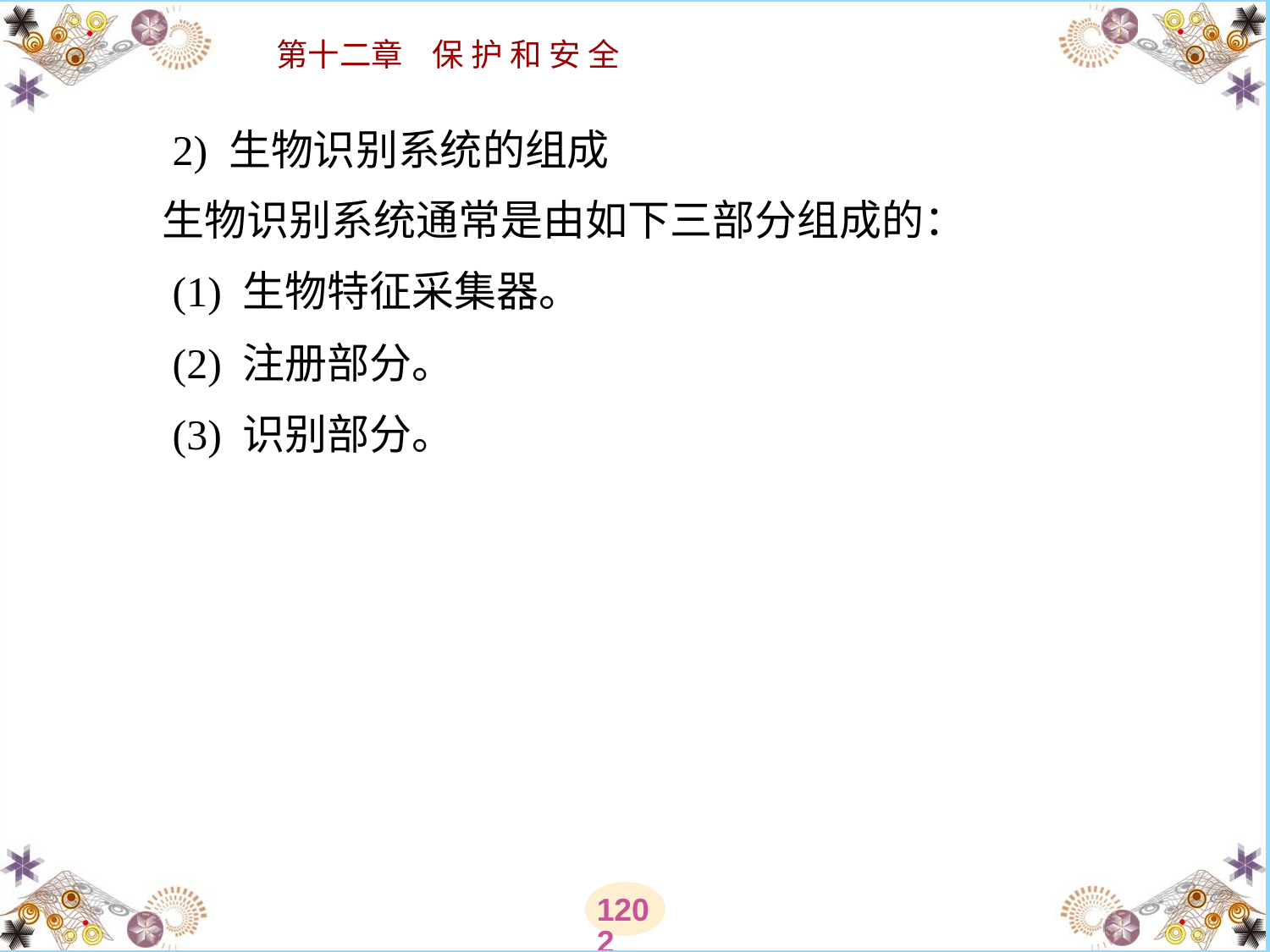

# 2) 生物识别系统的组成 　　生物识别系统通常是由如下三部分组成的： 　　(1) 生物特征采集器。 　　(2) 注册部分。 　　(3) 识别部分。